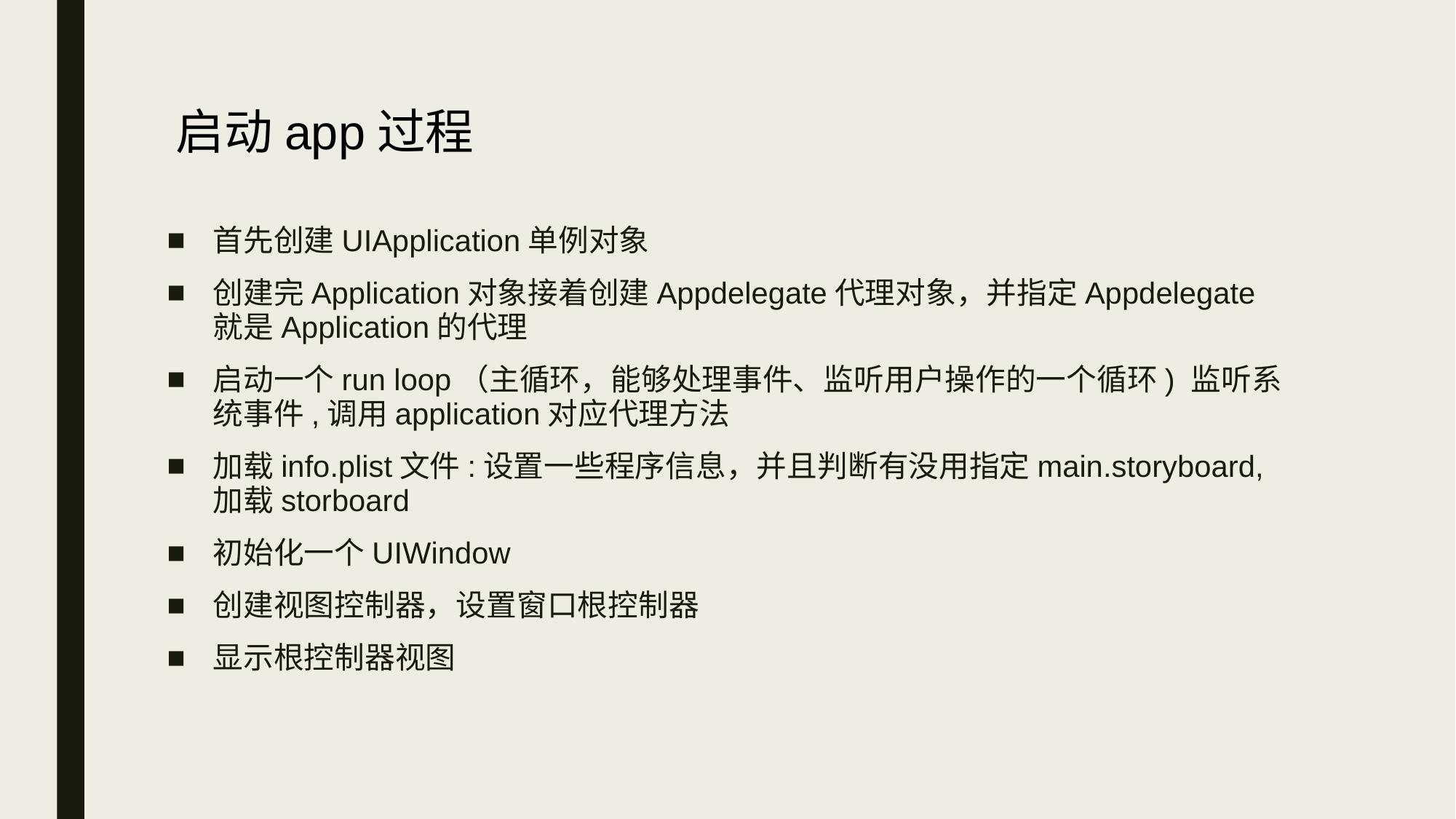

启动app过程
首先创建UIApplication单例对象
创建完Application对象接着创建Appdelegate代理对象，并指定Appdelegate就是Application的代理
启动一个run loop（主循环，能够处理事件、监听用户操作的一个循环) 监听系统事件,调用application对应代理方法
加载info.plist文件:设置一些程序信息，并且判断有没用指定main.storyboard,加载storboard
初始化一个UIWindow
创建视图控制器，设置窗口根控制器
显示根控制器视图